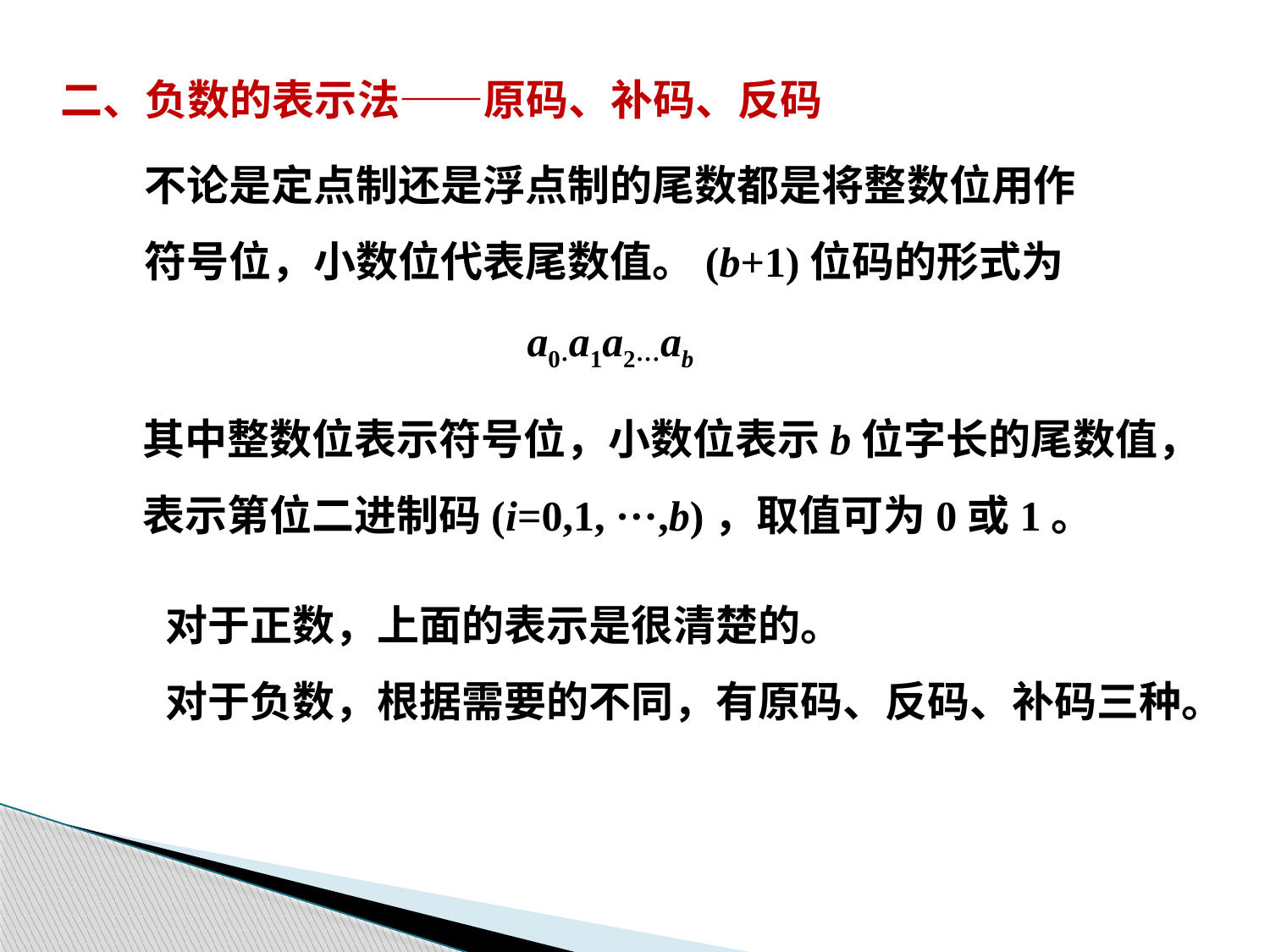

二、负数的表示法——原码、补码、反码
不论是定点制还是浮点制的尾数都是将整数位用作
符号位，小数位代表尾数值。(b+1)位码的形式为
a0·a1a2···ab

其中整数位表示符号位，小数位表示b位字长的尾数值，
表示第位二进制码(i=0,1, ···,b)，取值可为0或1。
对于正数，上面的表示是很清楚的。
对于负数，根据需要的不同，有原码、反码、补码三种。